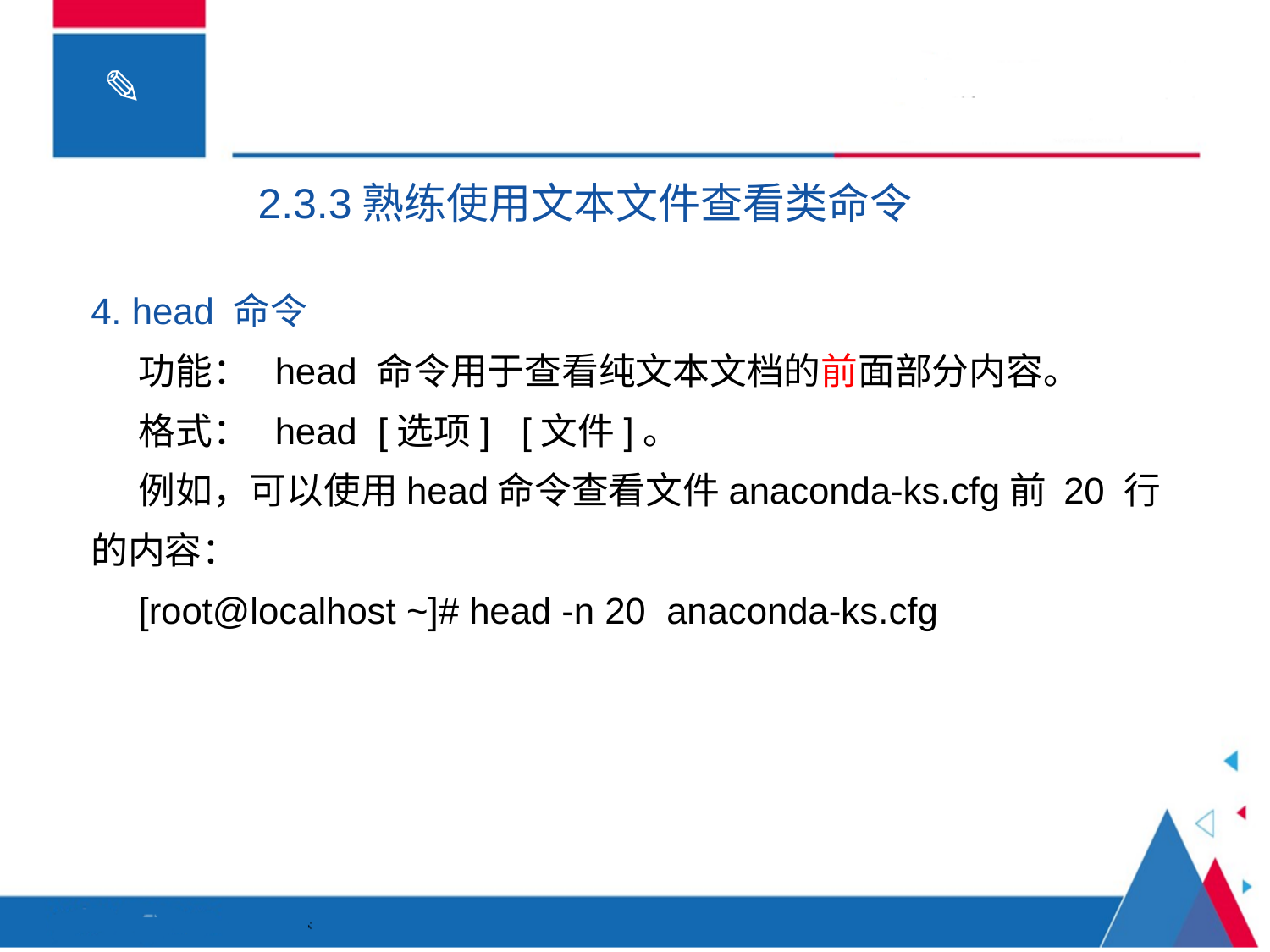

2.3.3熟练使用文本文件查看类命令
4. head 命令
功能：  head 命令用于查看纯文本文档的前面部分内容。
格式：  head  [选项]   [文件]。
例如，可以使用head命令查看文件anaconda-ks.cfg前 20 行的内容：
[root@localhost ~]# head -n 20  anaconda-ks.cfg